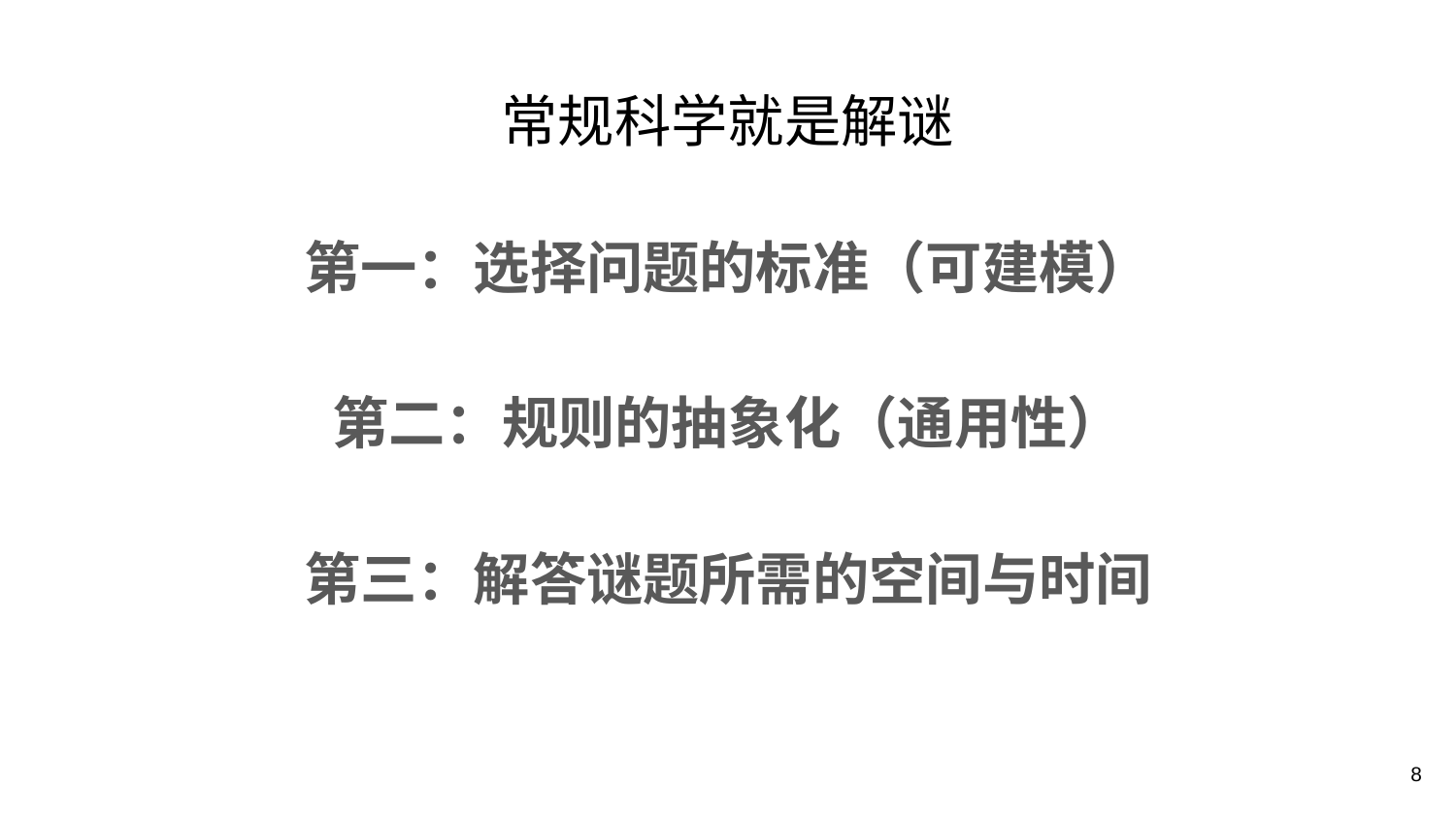

# 常规科学就是解谜
第一：选择问题的标准（可建模）

第二：规则的抽象化（通用性）

第三：解答谜题所需的空间与时间

8